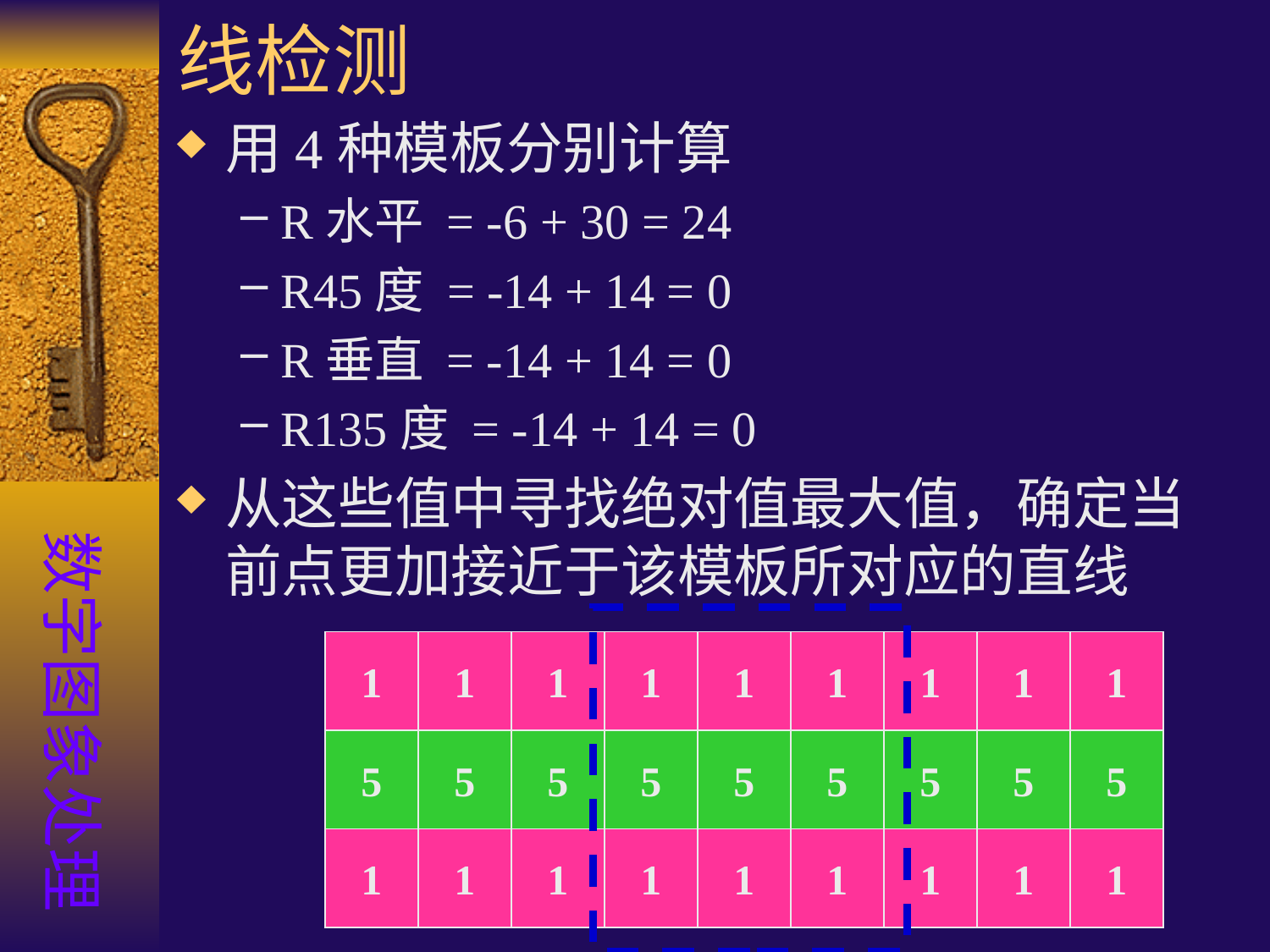

# 线检测
用4种模板分别计算
R水平 = -6 + 30 = 24
R45度 = -14 + 14 = 0
R垂直 = -14 + 14 = 0
R135度 = -14 + 14 = 0
从这些值中寻找绝对值最大值，确定当前点更加接近于该模板所对应的直线
数字图象处理

1
1
1
1
1
1
1
1
1
5
5
5
5
5
5
5
5
5
1
1
1
1
1
1
1
1
1